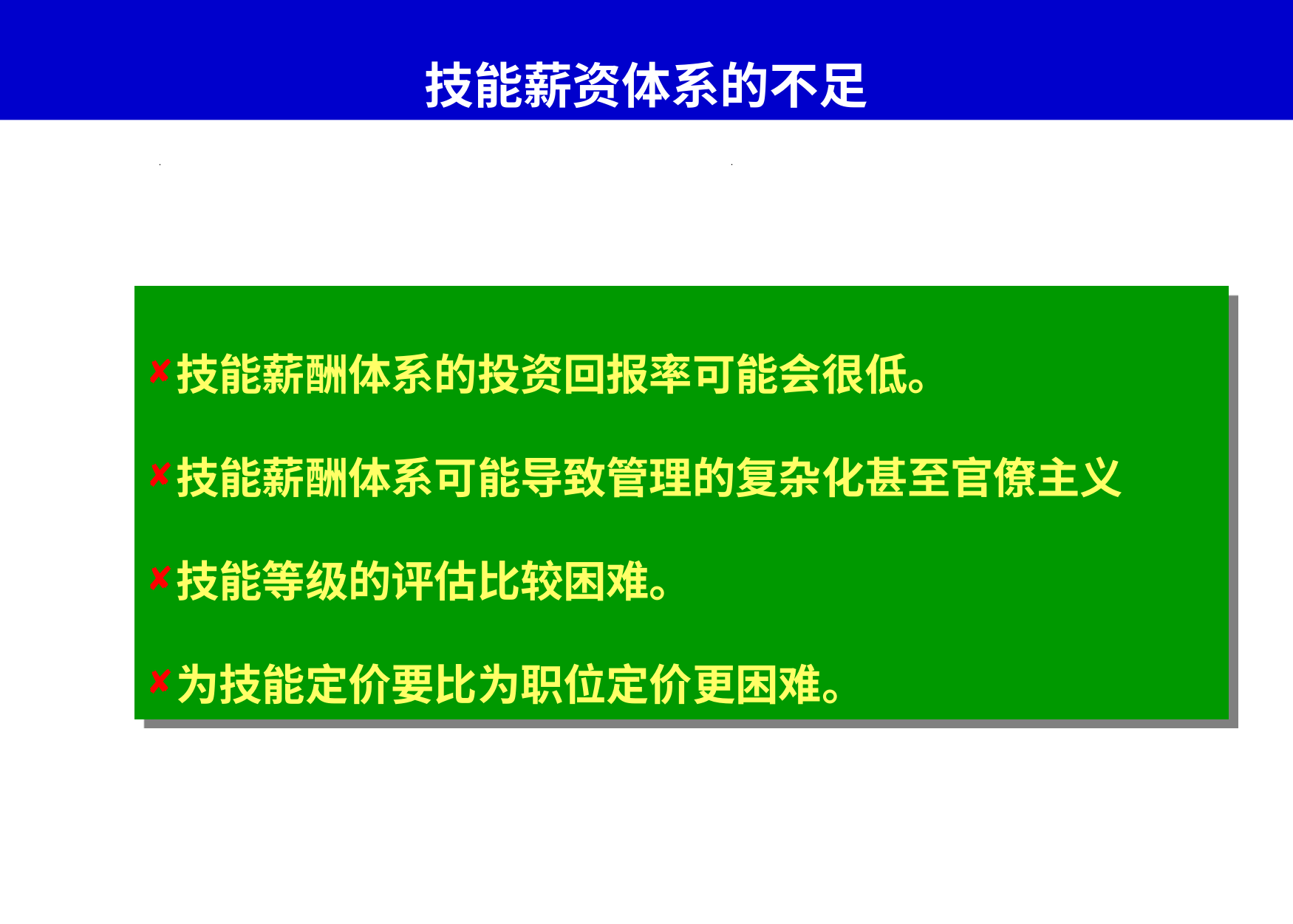

# 技能薪资体系的不足

技能薪酬体系的投资回报率可能会很低。
技能薪酬体系可能导致管理的复杂化甚至官僚主义
技能等级的评估比较困难。
为技能定价要比为职位定价更困难。